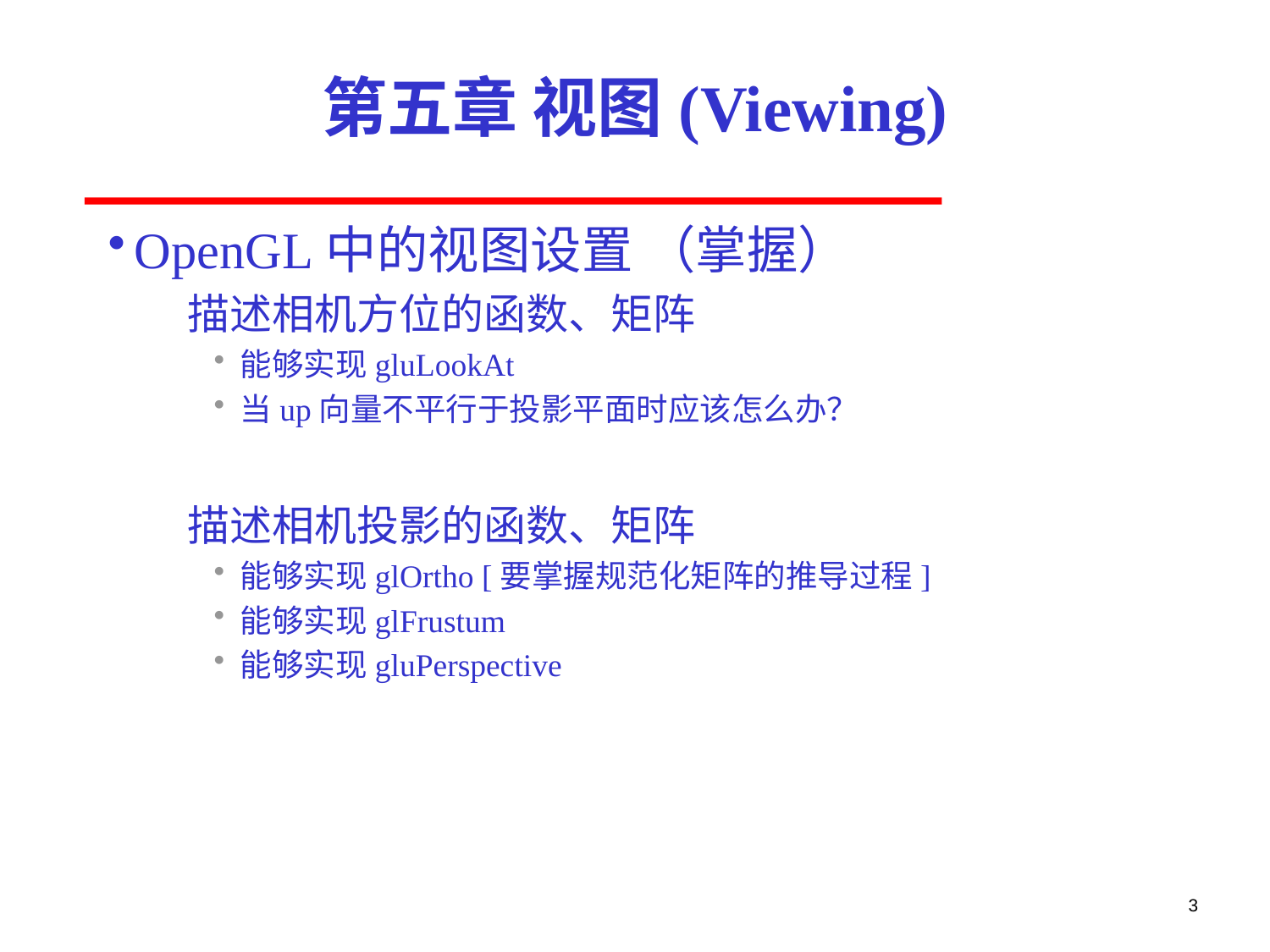

# 第五章 视图(Viewing)
OpenGL中的视图设置 （掌握）
描述相机方位的函数、矩阵
能够实现gluLookAt
当up向量不平行于投影平面时应该怎么办？

描述相机投影的函数、矩阵
能够实现glOrtho [要掌握规范化矩阵的推导过程]
能够实现glFrustum
能够实现gluPerspective

3